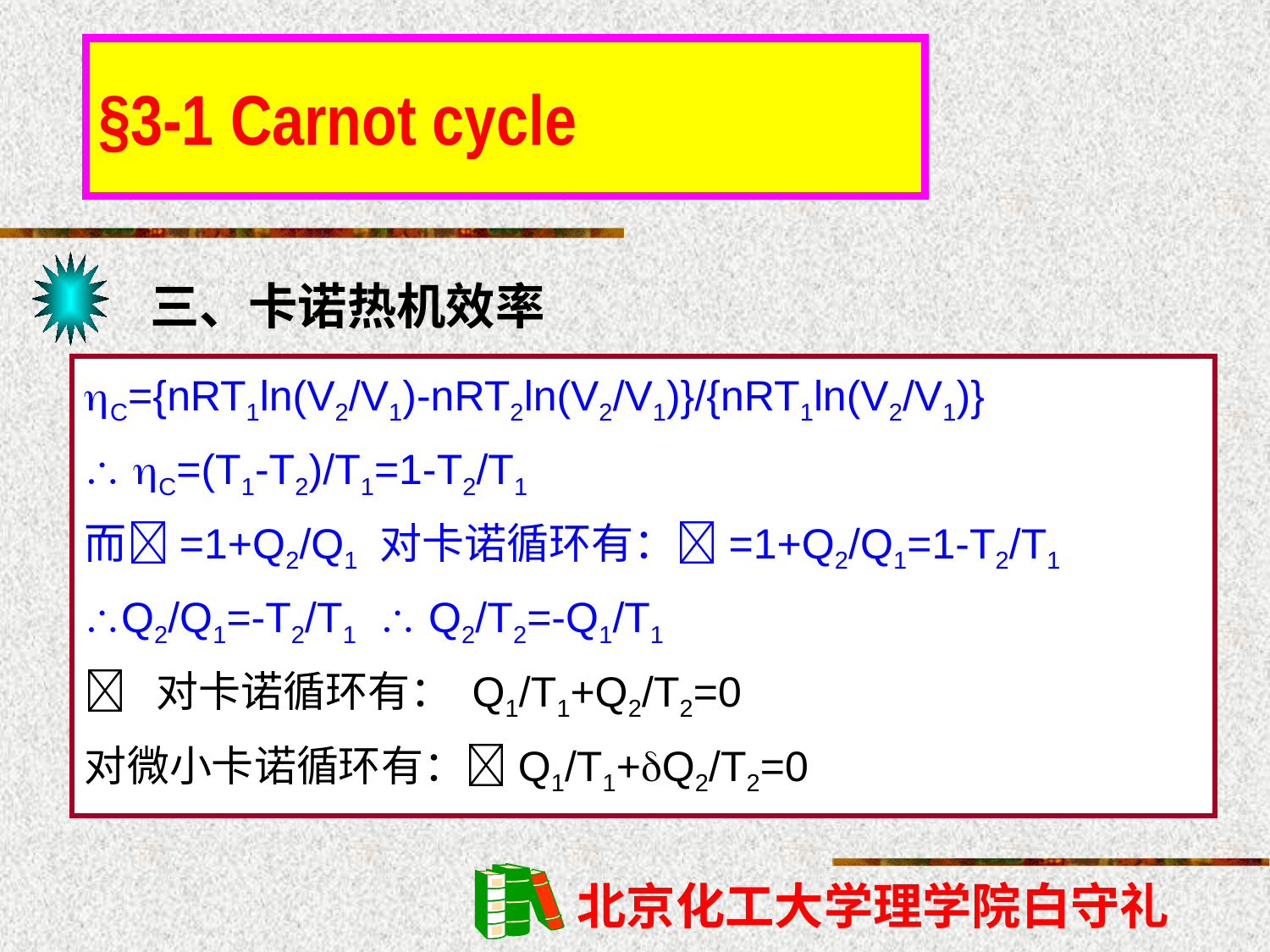

§3-1 Carnot cycle

三、卡诺热机效率
ηC={nRT1ln(V2/V1)-nRT2ln(V2/V1)}/{nRT1ln(V2/V1)}
∴ ηC=(T1-T2)/T1=1-T2/T1
而η=1+Q2/Q1 对卡诺循环有：η=1+Q2/Q1=1-T2/T1
∴Q2/Q1=-T2/T1  ∴ Q2/T2=-Q1/T1
∴  对卡诺循环有： Q1/T1+Q2/T2=0
对微小卡诺循环有：δQ1/T1+δQ2/T2=0